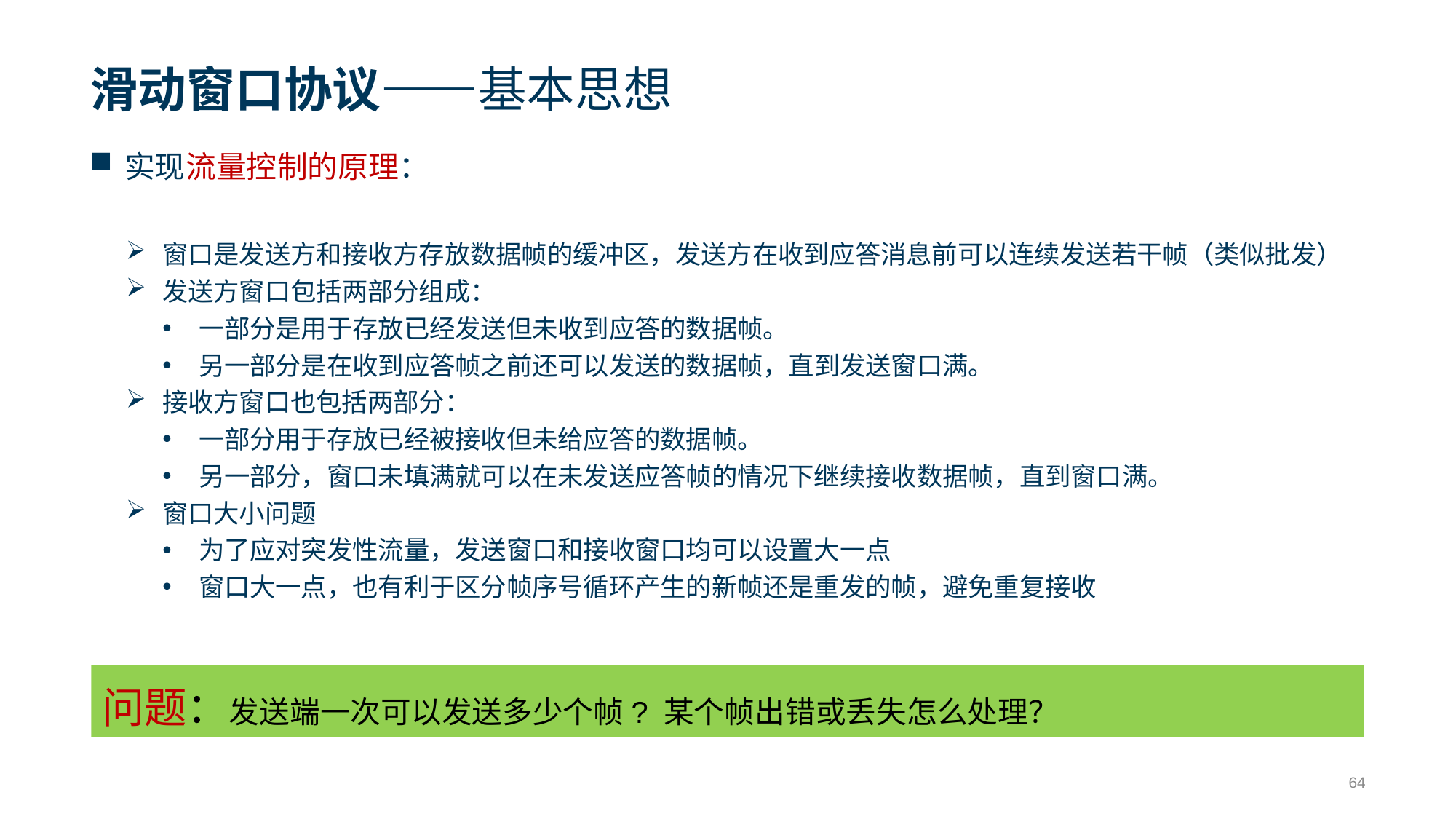

# 滑动窗口协议——基本思想
实现流量控制的原理：

窗口是发送方和接收方存放数据帧的缓冲区，发送方在收到应答消息前可以连续发送若干帧（类似批发）
发送方窗口包括两部分组成：
一部分是用于存放已经发送但未收到应答的数据帧。
另一部分是在收到应答帧之前还可以发送的数据帧，直到发送窗口满。
接收方窗口也包括两部分：
一部分用于存放已经被接收但未给应答的数据帧。
另一部分，窗口未填满就可以在未发送应答帧的情况下继续接收数据帧，直到窗口满。
窗口大小问题
为了应对突发性流量，发送窗口和接收窗口均可以设置大一点
窗口大一点，也有利于区分帧序号循环产生的新帧还是重发的帧，避免重复接收

问题：发送端一次可以发送多少个帧? 某个帧出错或丢失怎么处理？
64